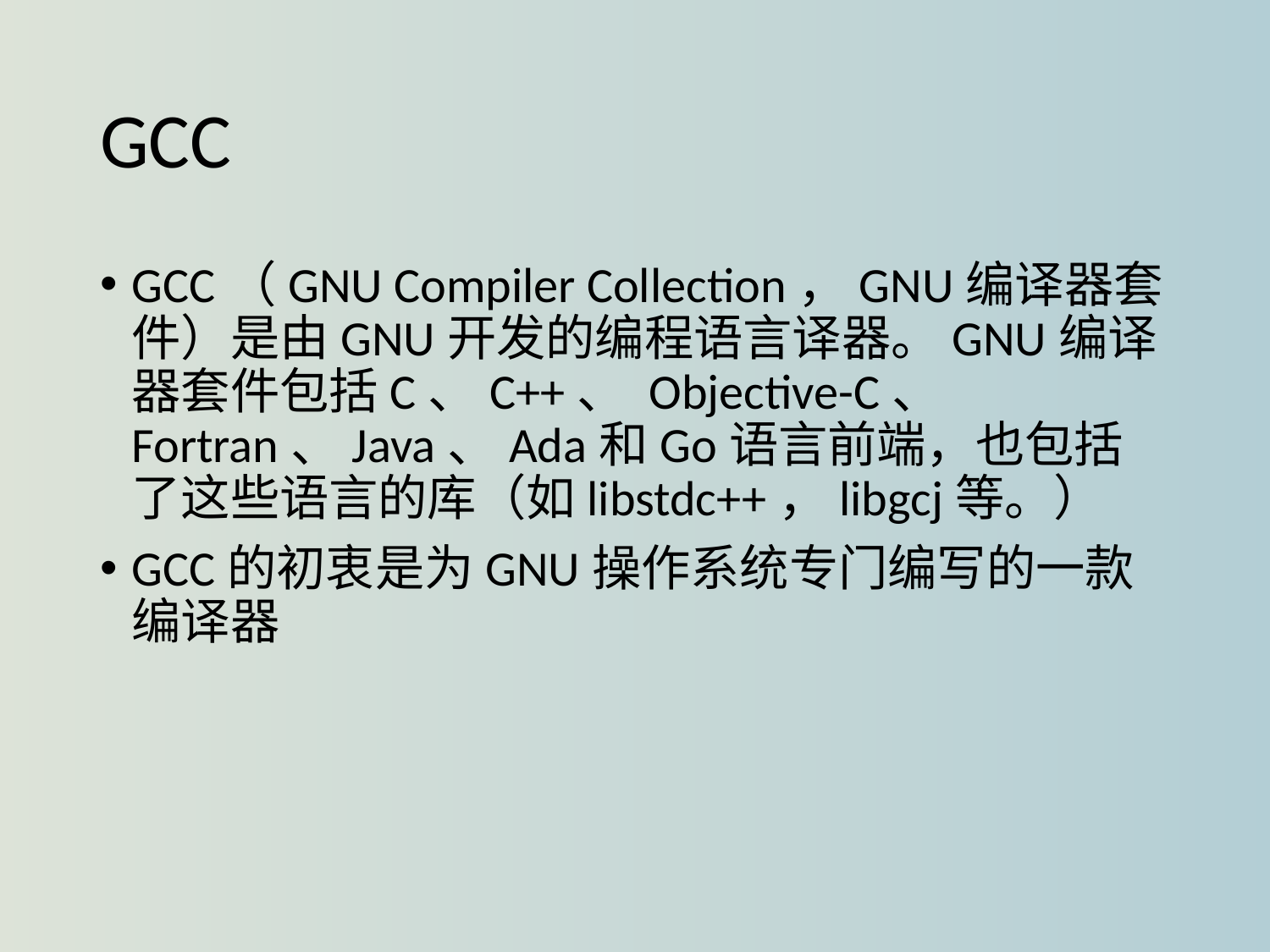

# GCC
GCC（GNU Compiler Collection，GNU编译器套件）是由GNU开发的编程语言译器。GNU编译器套件包括C、C++、 Objective-C、 Fortran、Java、Ada和Go语言前端，也包括了这些语言的库（如libstdc++，libgcj等。）
GCC的初衷是为GNU操作系统专门编写的一款编译器